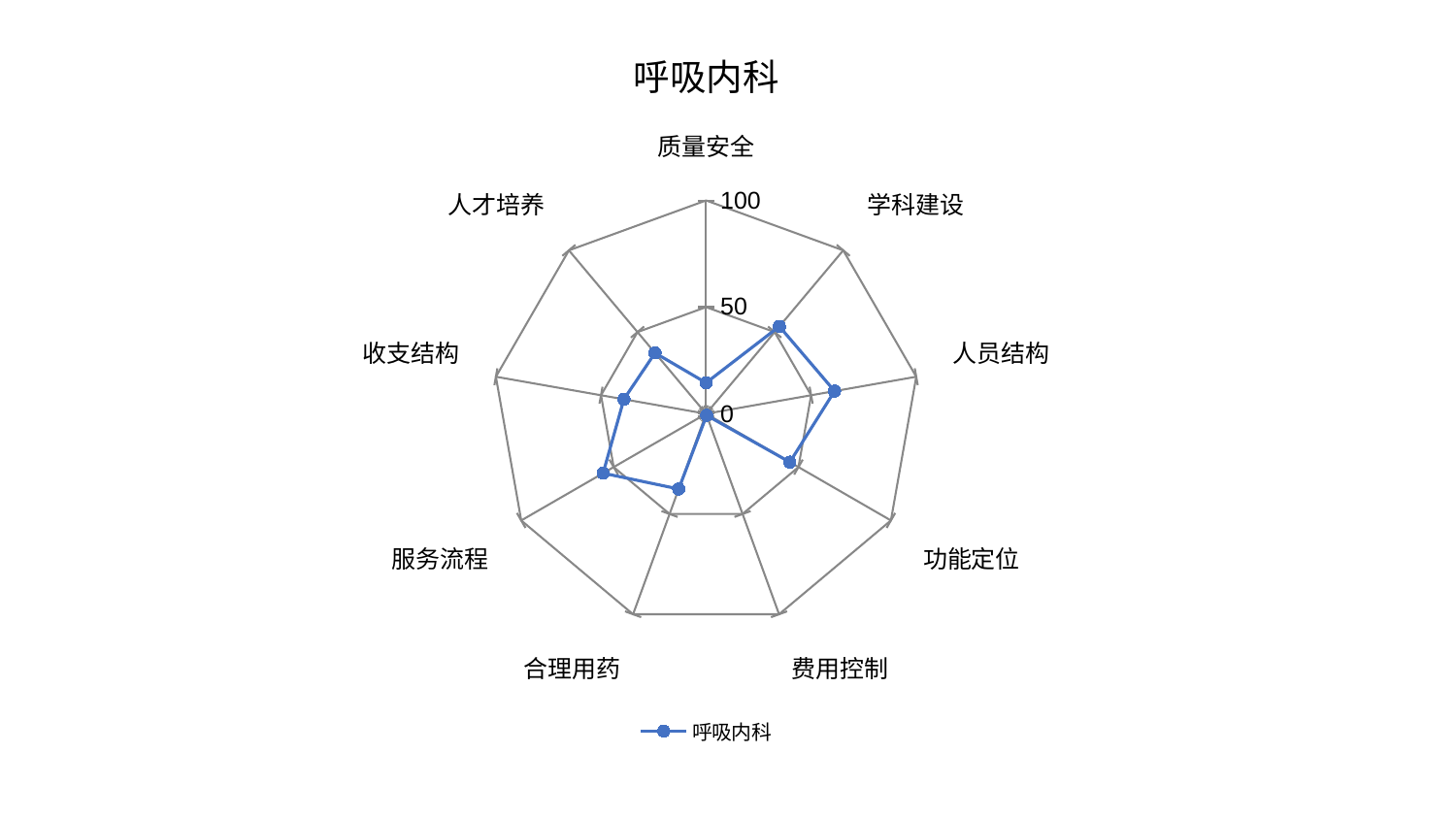

### Chart: 呼吸内科

| Category | 呼吸内科 |
|---|---|
| 质量安全 | 14.519596943843998 |
| 学科建设 | 53.45417746775481 |
| 人员结构 | 61.14407522174296 |
| 功能定位 | 45.33784835782262 |
| 费用控制 | 0.8031512421138128 |
| 合理用药 | 37.51399657357705 |
| 服务流程 | 55.7170864122718 |
| 收支结构 | 39.106137545224215 |
| 人才培养 | 37.23513051797148 |
116